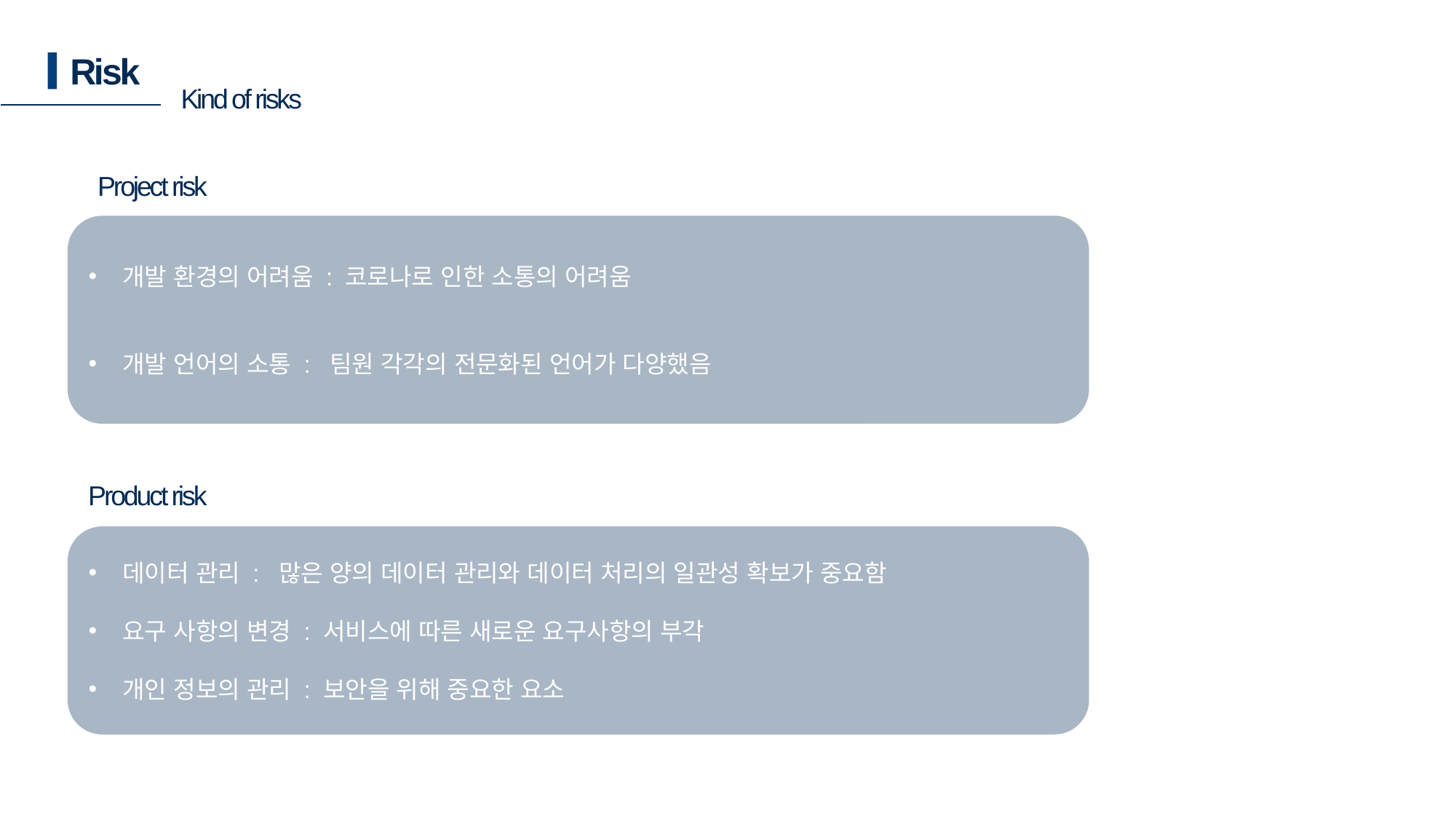

Risk

Kind of risks
Project risk
개발 환경의 어려움 : 코로나로 인한 소통의 어려움

개발 언어의 소통 :  팀원 각각의 전문화된 언어가 다양했음
Product risk
데이터 관리 :  많은 양의 데이터 관리와 데이터 처리의 일관성 확보가 중요함

요구 사항의 변경 : 서비스에 따른 새로운 요구사항의 부각

개인 정보의 관리 : 보안을 위해 중요한 요소